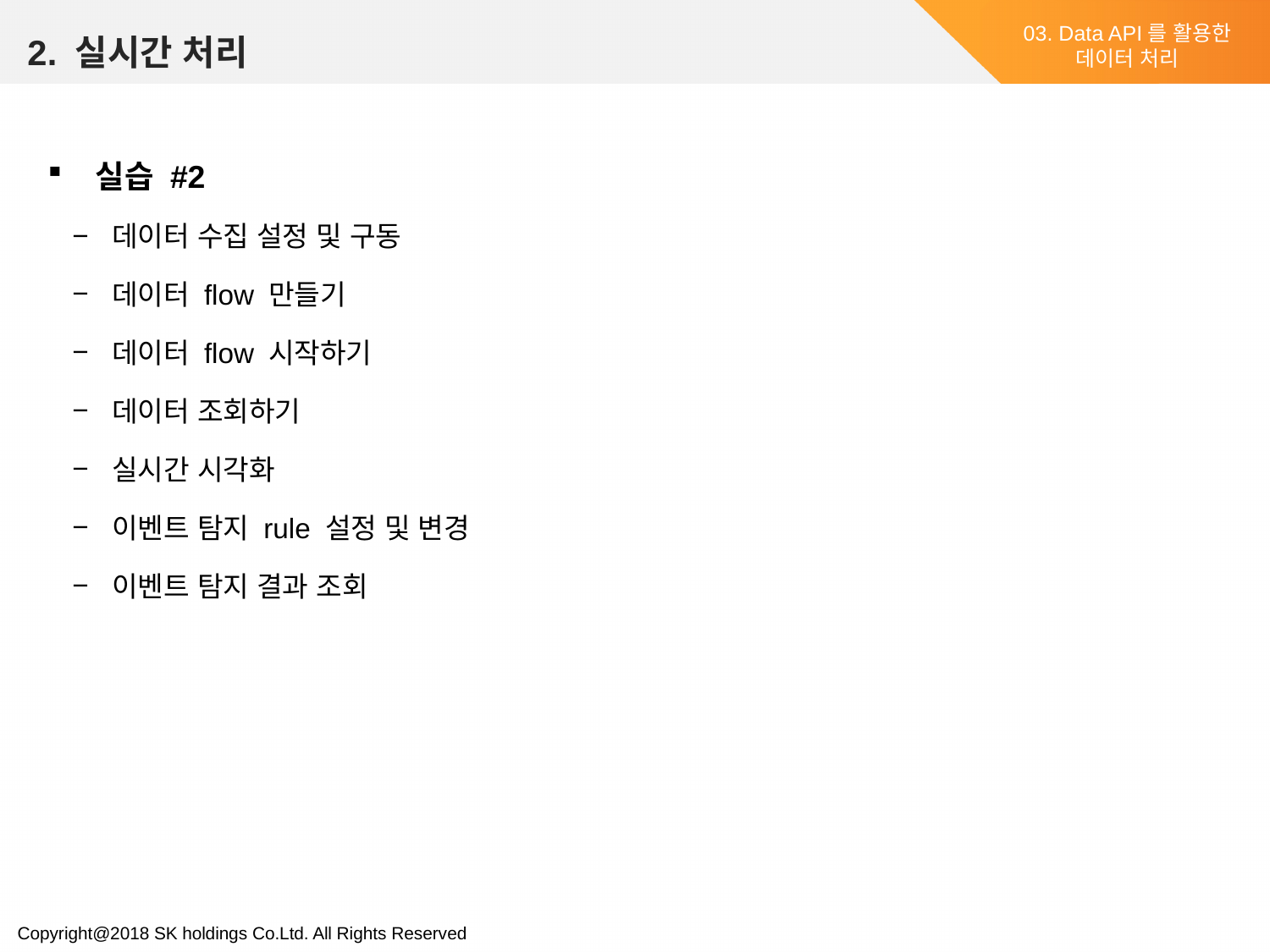

2. 실시간 처리
03. Data API를 활용한
데이터 처리
실습 #2
데이터 수집 설정 및 구동
데이터 flow 만들기
데이터 flow 시작하기
데이터 조회하기
실시간 시각화
이벤트 탐지 rule 설정 및 변경
이벤트 탐지 결과 조회